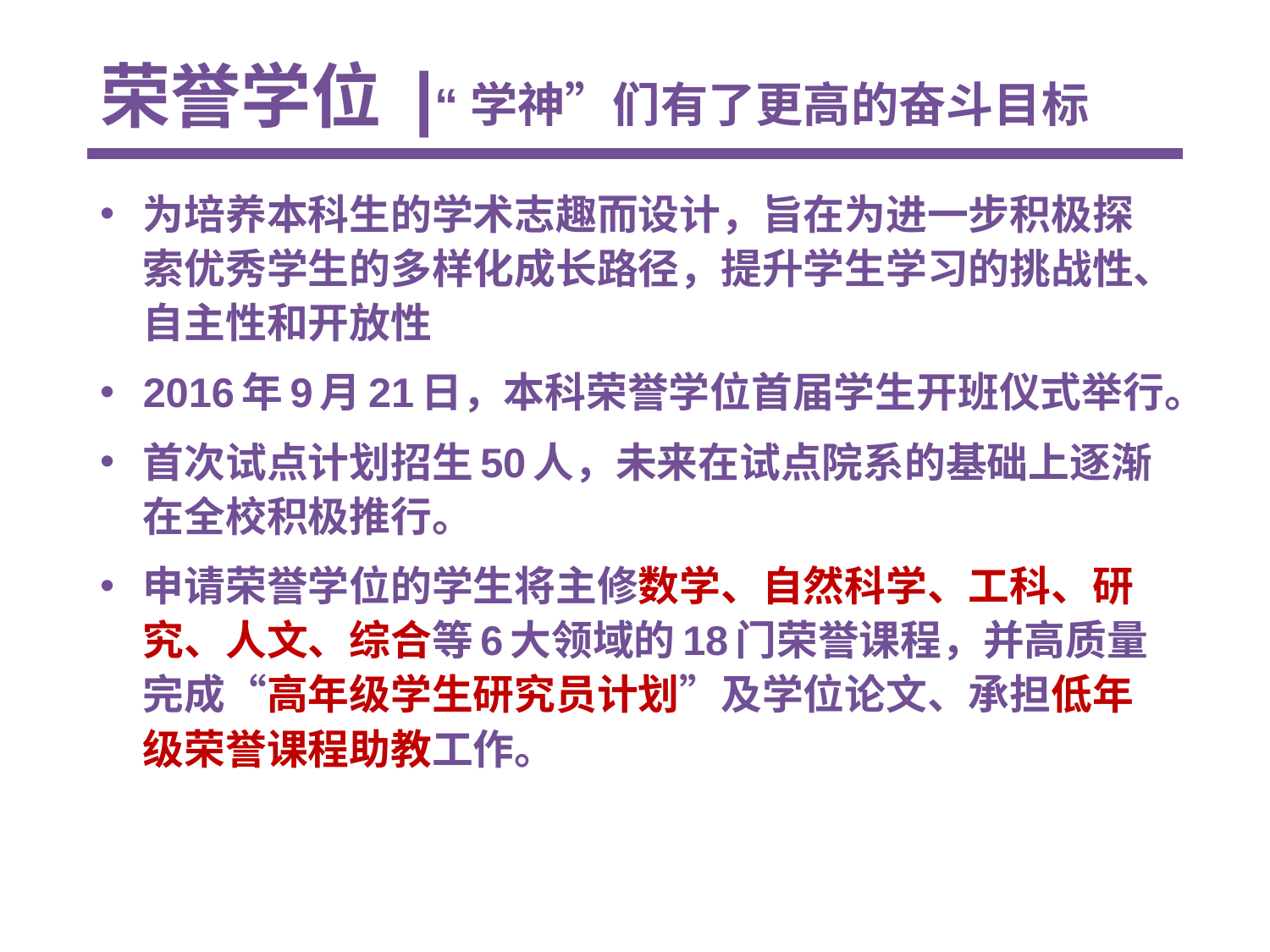

# 荣誉学位 |“学神”们有了更高的奋斗目标
为培养本科生的学术志趣而设计，旨在为进一步积极探索优秀学生的多样化成长路径，提升学生学习的挑战性、自主性和开放性
2016年9月21日，本科荣誉学位首届学生开班仪式举行。
首次试点计划招生50人，未来在试点院系的基础上逐渐在全校积极推行。
申请荣誉学位的学生将主修数学、自然科学、工科、研究、人文、综合等6大领域的18门荣誉课程，并高质量完成“高年级学生研究员计划”及学位论文、承担低年级荣誉课程助教工作。